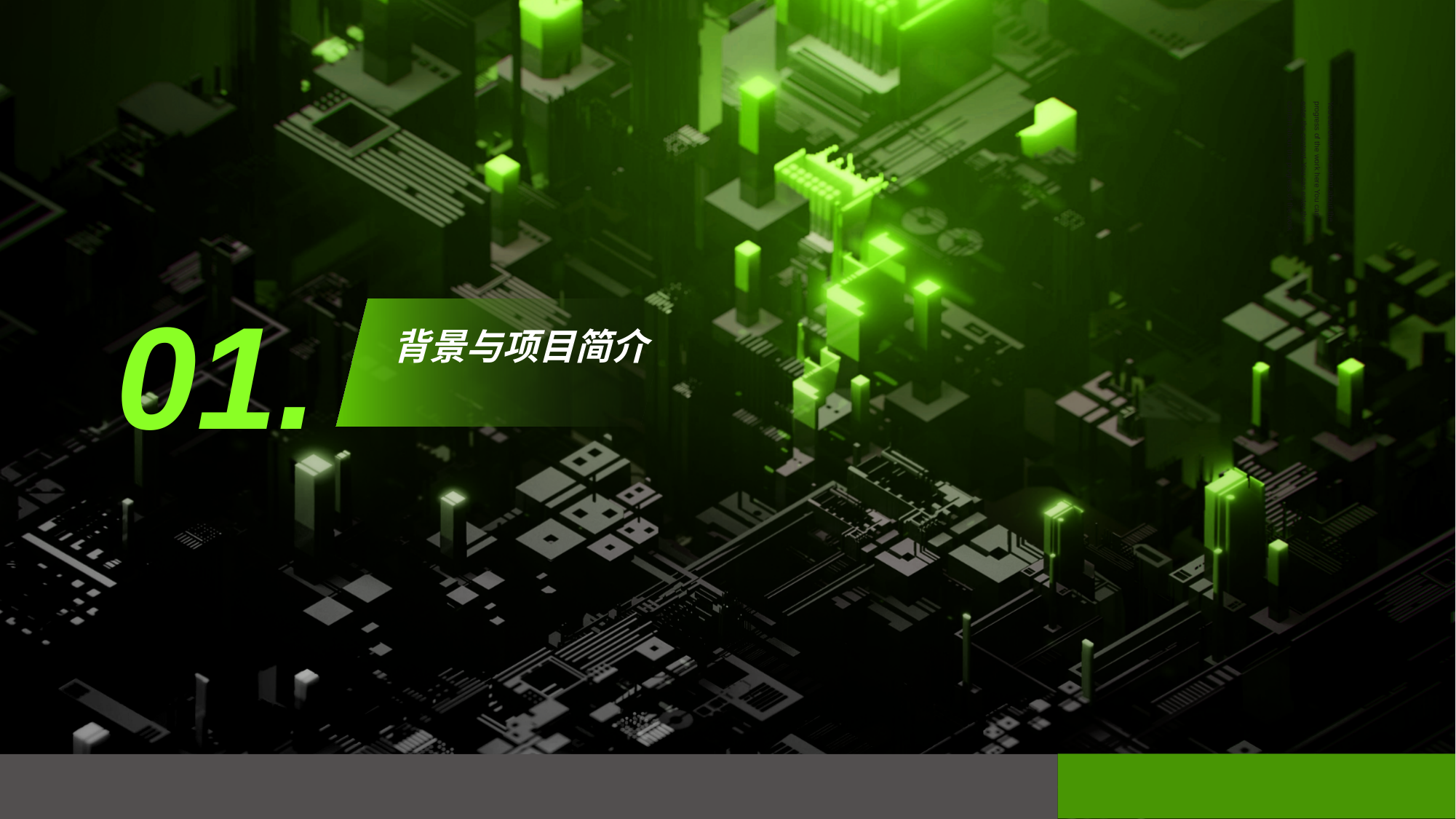

You can enter the content about the progress of the work here You can enter the content, You can enter the content about the progress of the work
01.

背景与项目简介

3